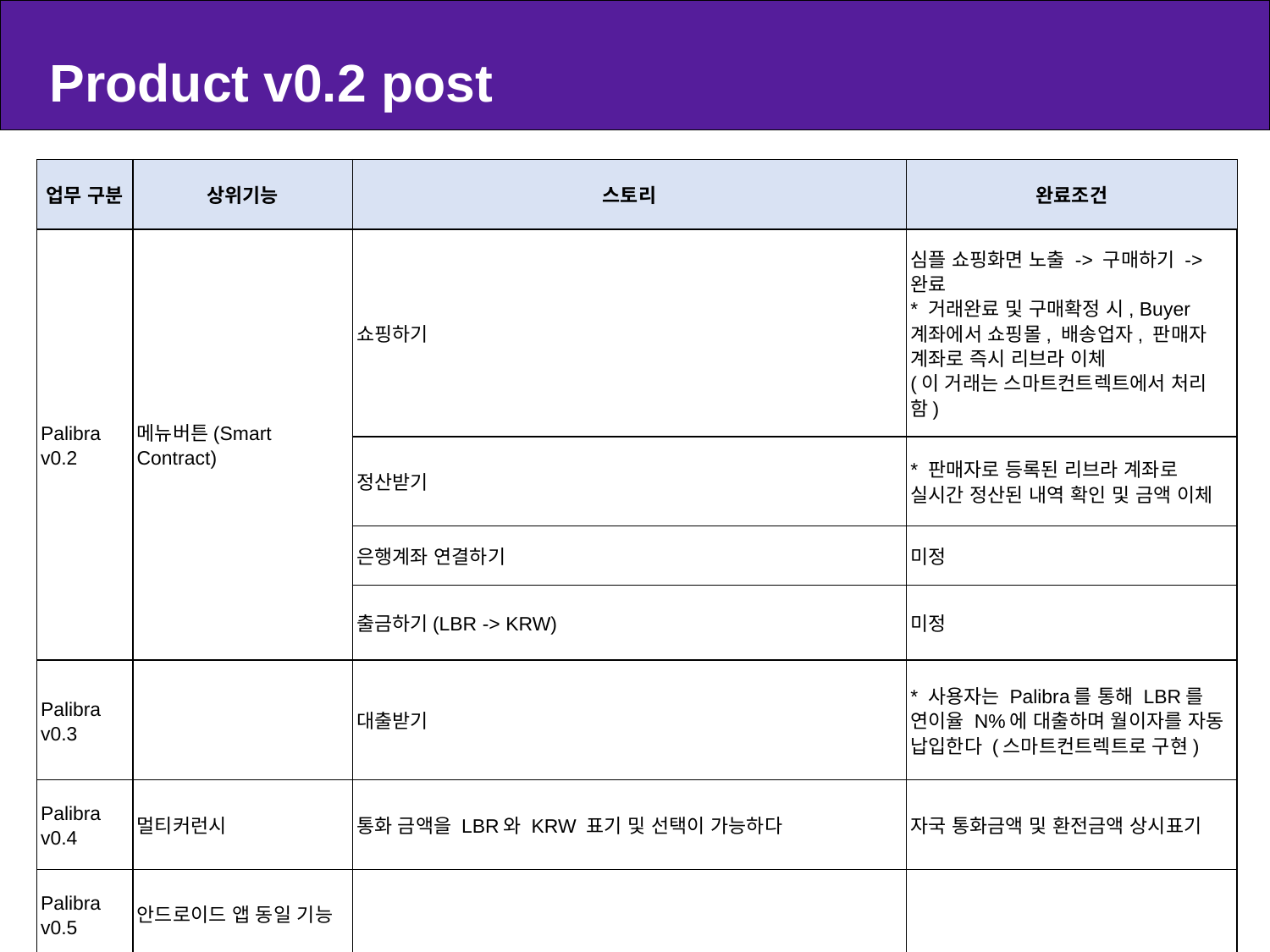

Product v0.2 post

| 업무 구분 | 상위기능 | 스토리 | 완료조건 |
| --- | --- | --- | --- |
| Palibra v0.2 | 메뉴버튼(Smart Contract) | 쇼핑하기 | 심플 쇼핑화면 노출 -> 구매하기 -> 완료 \* 거래완료 및 구매확정 시, Buyer 계좌에서 쇼핑몰, 배송업자, 판매자 계좌로 즉시 리브라 이체 (이 거래는 스마트컨트렉트에서 처리함) |
| --- | --- | --- | --- |
|  |  | 정산받기 | \* 판매자로 등록된 리브라 계좌로 실시간 정산된 내역 확인 및 금액 이체 |
|  |  | 은행계좌 연결하기 | 미정 |
|  |  | 출금하기(LBR -> KRW) | 미정 |
| Palibra v0.3 |  | 대출받기 | \* 사용자는 Palibra를 통해 LBR를 연이율 N%에 대출하며 월이자를 자동 납입한다 (스마트컨트렉트로 구현) |
| Palibra v0.4 | 멀티커런시 | 통화 금액을 LBR와 KRW 표기 및 선택이 가능하다 | 자국 통화금액 및 환전금액 상시표기 |
| Palibra v0.5 | 안드로이드 앱 동일 기능 |  |  |